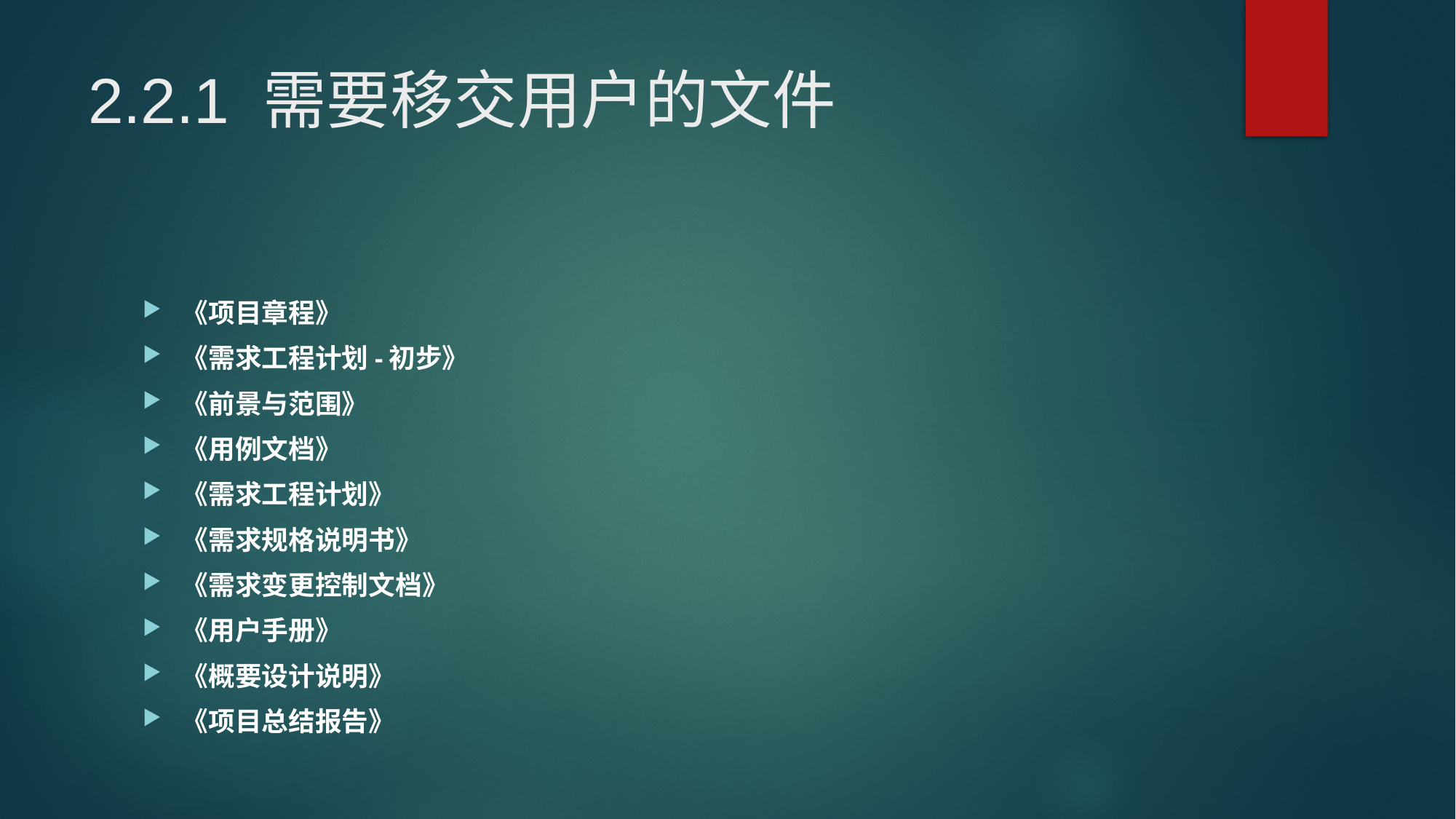

# 2.2.1 需要移交用户的文件

《项目章程》
《需求工程计划-初步》
《前景与范围》
《用例文档》
《需求工程计划》
《需求规格说明书》
《需求变更控制文档》
《用户手册》
《概要设计说明》
《项目总结报告》